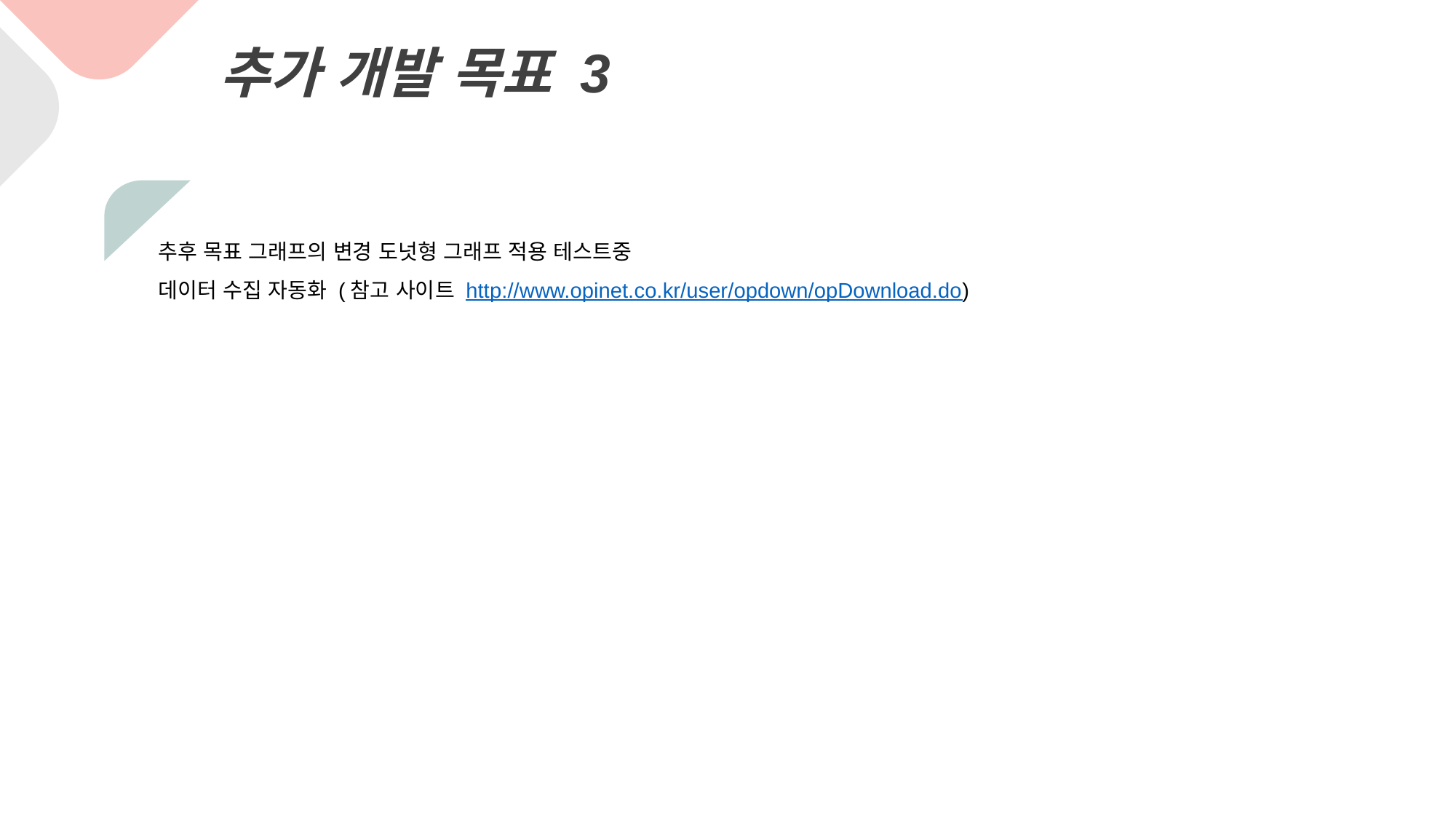

추가 개발 목표 3lish business and campus life with BIZCAM

추후 목표 그래프의 변경 도넛형 그래프 적용 테스트중
데이터 수집 자동화 (참고 사이트 http://www.opinet.co.kr/user/opdown/opDownload.do)